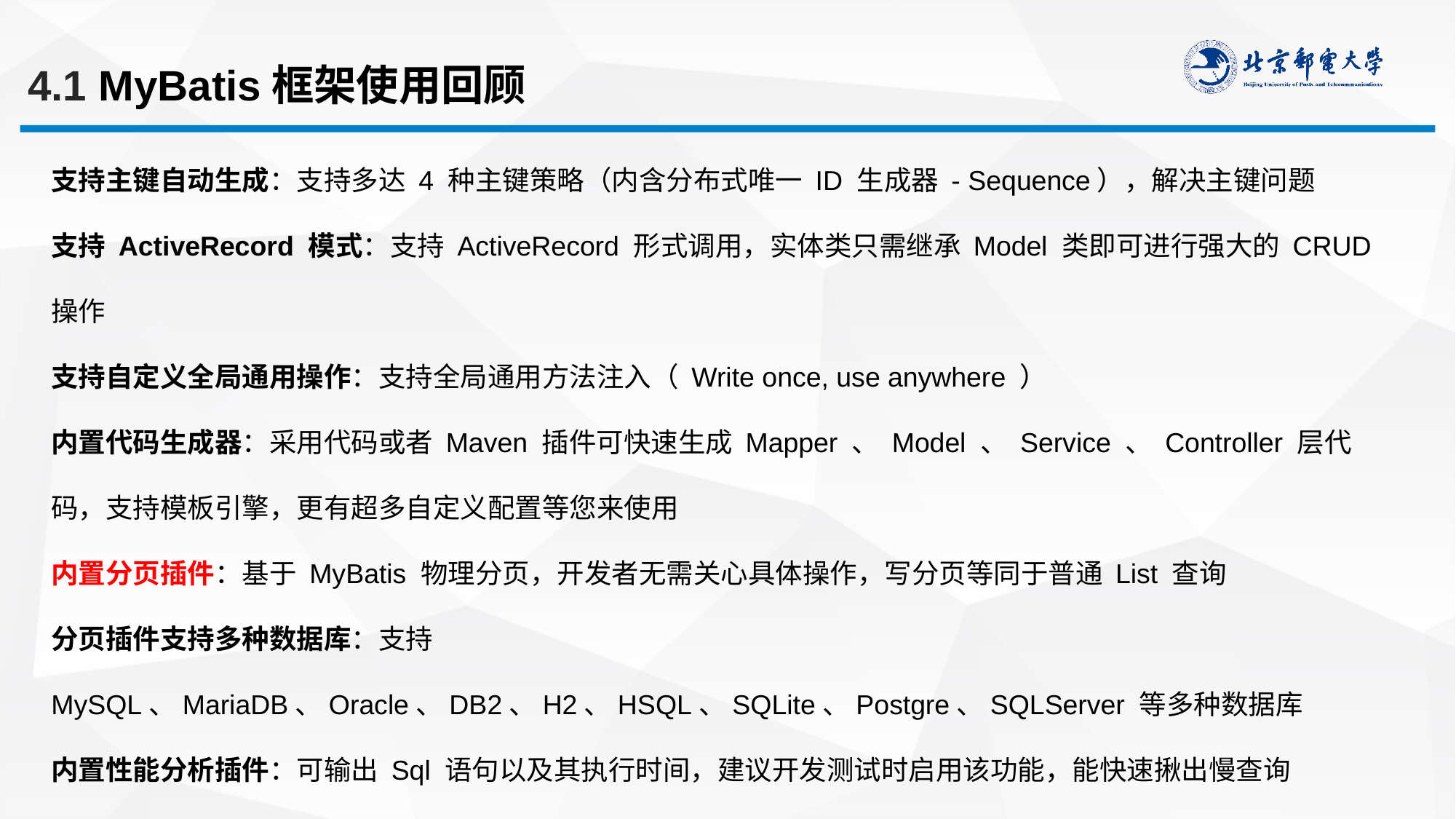

4.1 MyBatis框架使用回顾

支持主键自动生成：支持多达 4 种主键策略（内含分布式唯一 ID 生成器 - Sequence），解决主键问题
支持 ActiveRecord 模式：支持 ActiveRecord 形式调用，实体类只需继承 Model 类即可进行强大的 CRUD 操作
支持自定义全局通用操作：支持全局通用方法注入（ Write once, use anywhere ）
内置代码生成器：采用代码或者 Maven 插件可快速生成 Mapper 、 Model 、 Service 、 Controller 层代码，支持模板引擎，更有超多自定义配置等您来使用
内置分页插件：基于 MyBatis 物理分页，开发者无需关心具体操作，写分页等同于普通 List 查询
分页插件支持多种数据库：支持 MySQL、MariaDB、Oracle、DB2、H2、HSQL、SQLite、Postgre、SQLServer 等多种数据库
内置性能分析插件：可输出 Sql 语句以及其执行时间，建议开发测试时启用该功能，能快速揪出慢查询
内置全局拦截插件：提供全表 delete 、 update 操作智能分析阻断，也可自定义拦截规则，预防误操作